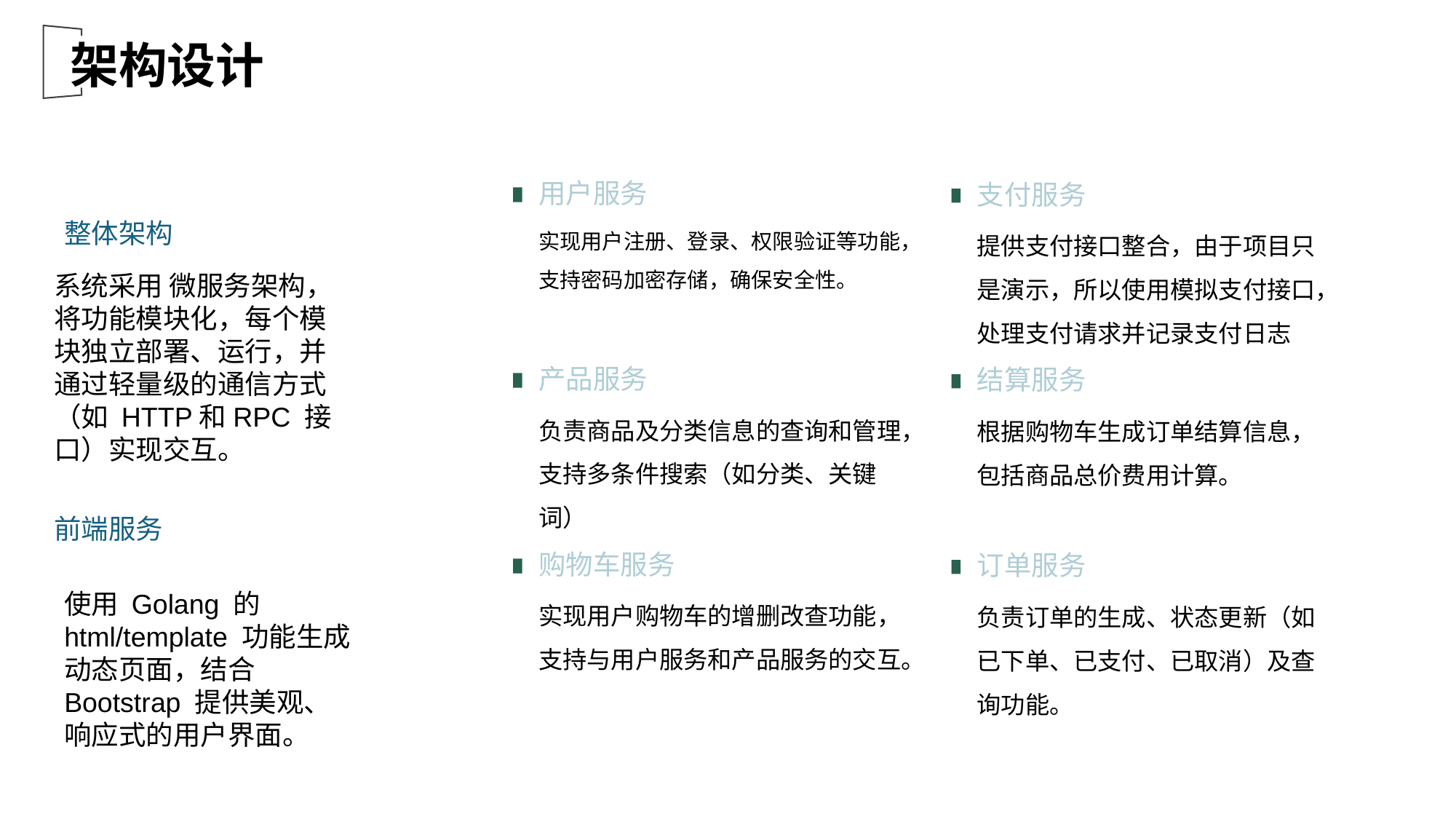

架构设计

用户服务
支付服务

整体架构
实现用户注册、登录、权限验证等功能，支持密码加密存储，确保安全性。
提供支付接口整合，由于项目只是演示，所以使用模拟支付接口，处理支付请求并记录支付日志
系统采用 微服务架构，将功能模块化，每个模块独立部署、运行，并通过轻量级的通信方式（如 HTTP和RPC 接口）实现交互。
产品服务
结算服务

负责商品及分类信息的查询和管理，支持多条件搜索（如分类、关键词）
根据购物车生成订单结算信息，包括商品总价费用计算。
前端服务
购物车服务
订单服务

使用 Golang 的 html/template 功能生成动态页面，结合 Bootstrap 提供美观、响应式的用户界面。
实现用户购物车的增删改查功能，支持与用户服务和产品服务的交互。
负责订单的生成、状态更新（如已下单、已支付、已取消）及查询功能。